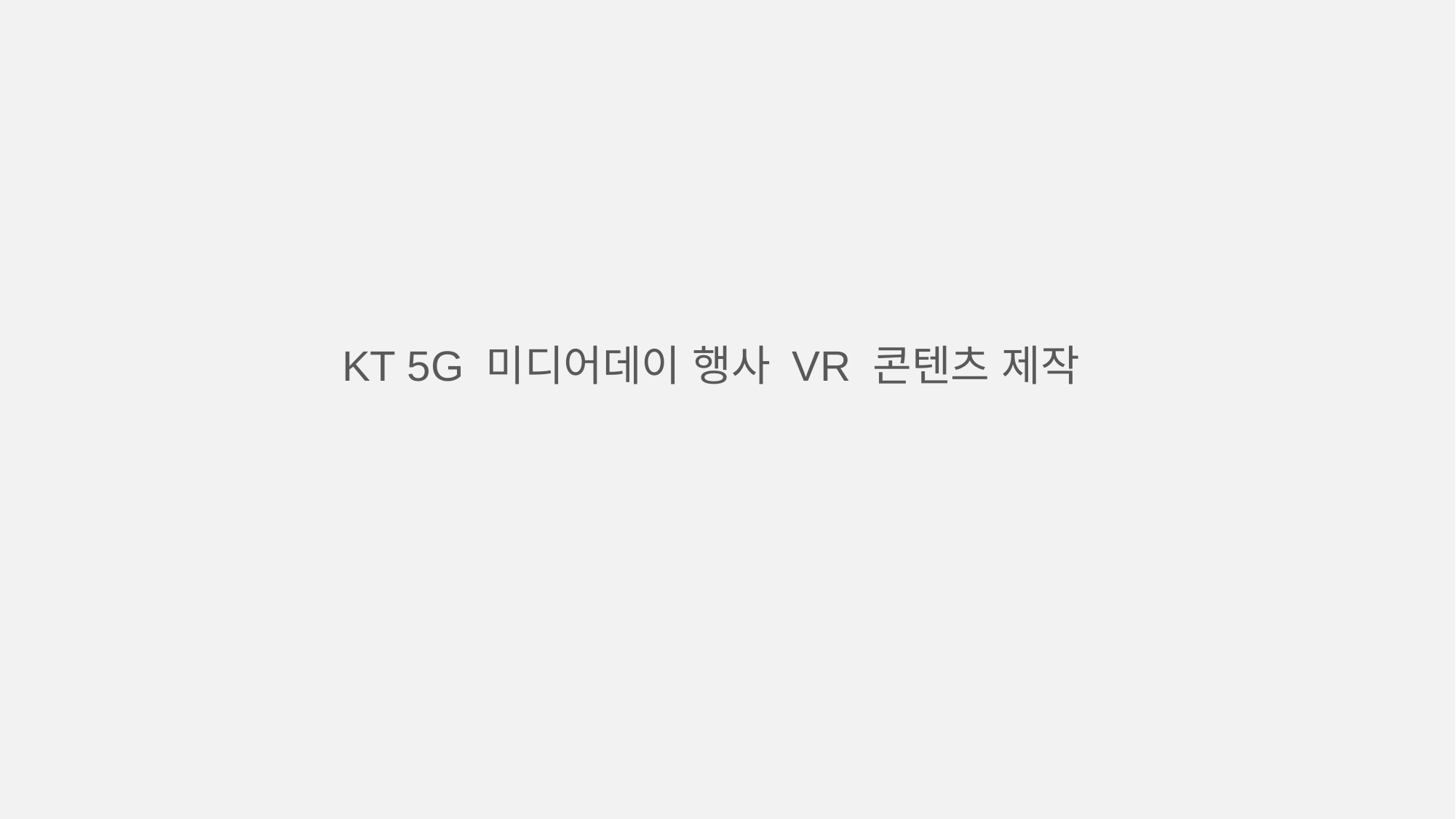

KT 5G 미디어데이 행사 VR 콘텐츠 제작